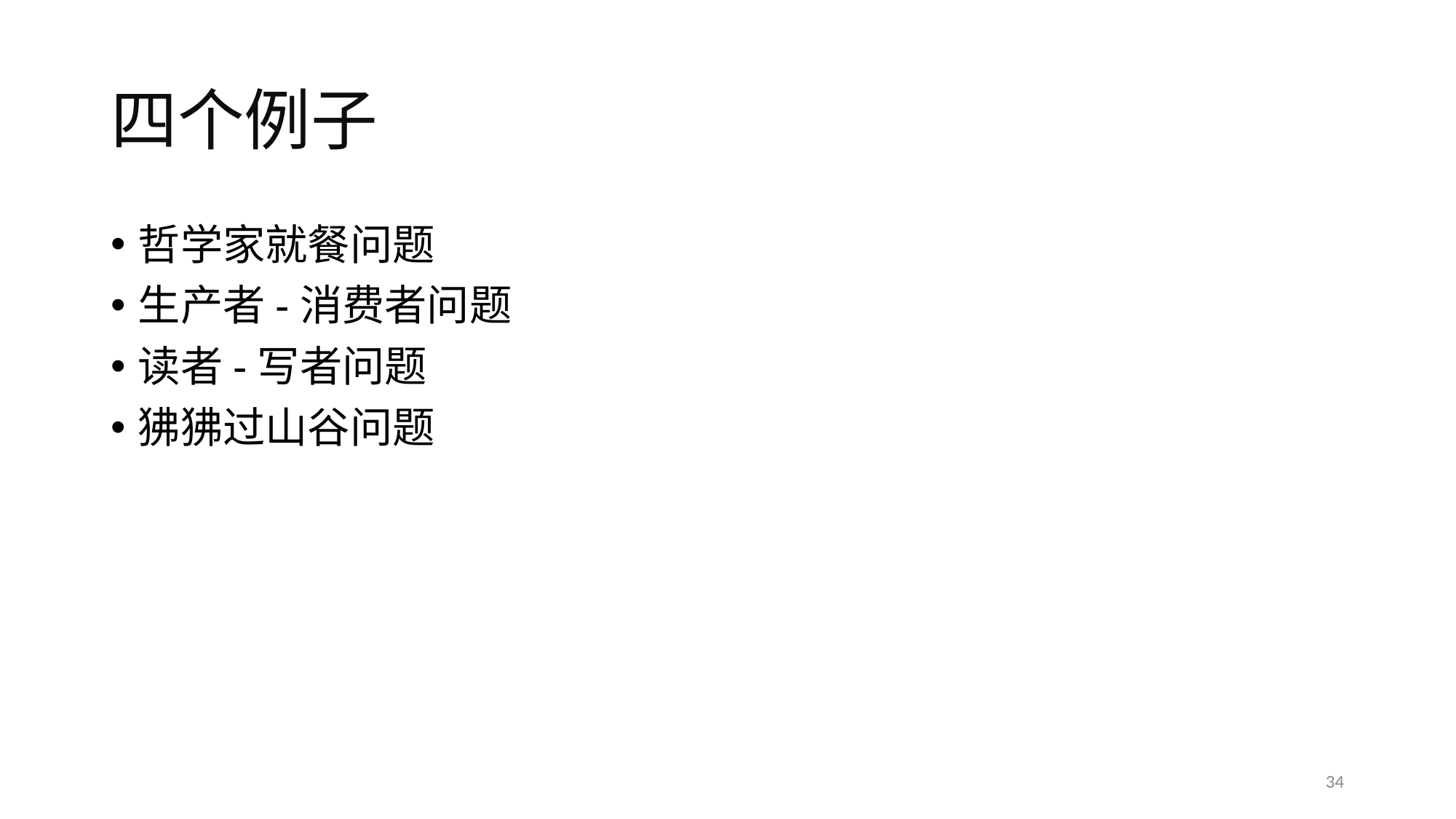

# 四个例子
哲学家就餐问题
生产者-消费者问题
读者-写者问题
狒狒过山谷问题
34